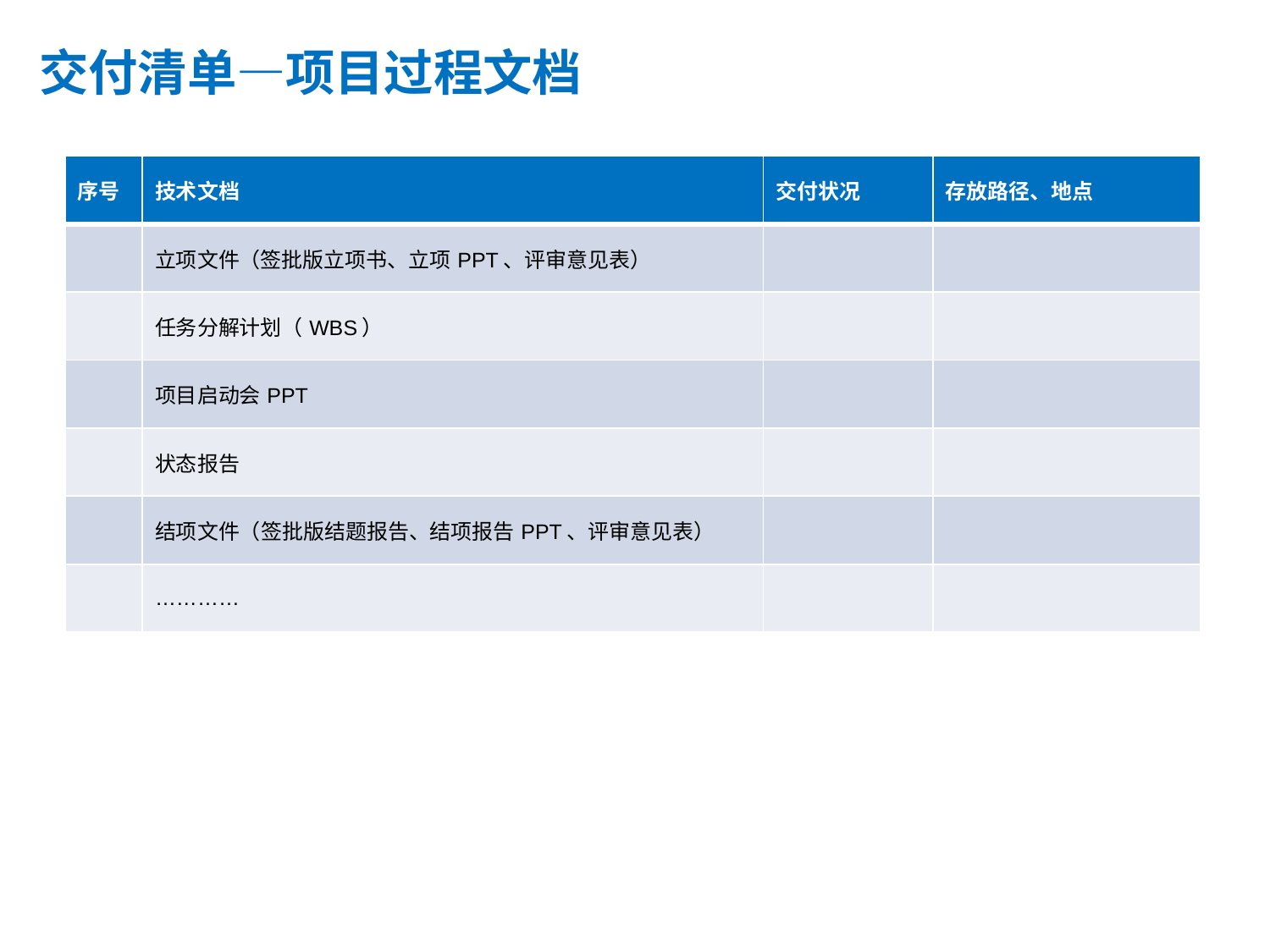

交付清单—项目过程文档
| 序号 | 技术文档 | 交付状况 | 存放路径、地点 |
| --- | --- | --- | --- |
|  | 立项文件（签批版立项书、立项PPT、评审意见表） |  |  |
|  | 任务分解计划（WBS） |  |  |
|  | 项目启动会PPT |  |  |
|  | 状态报告 |  |  |
|  | 结项文件（签批版结题报告、结项报告PPT、评审意见表） |  |  |
|  | ………… |  |  |